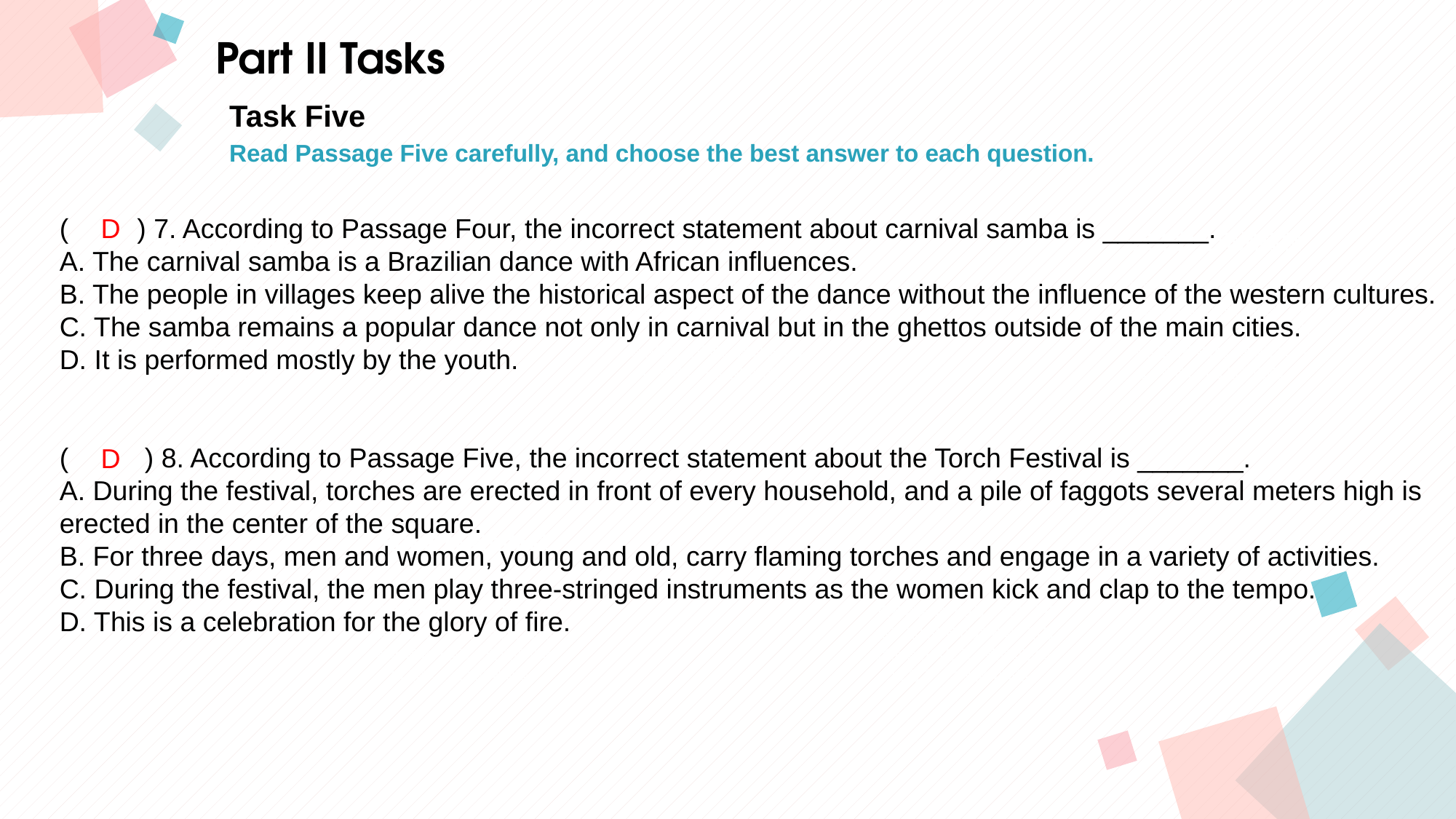

Part II Tasks
Task Five

Read Passage Five carefully, and choose the best answer to each question.
(         ) 7. According to Passage Four, the incorrect statement about carnival samba is _______.
A. The carnival samba is a Brazilian dance with African influences.
B. The people in villages keep alive the historical aspect of the dance without the influence of the western cultures.
C. The samba remains a popular dance not only in carnival but in the ghettos outside of the main cities.
D. It is performed mostly by the youth.

(          ) 8. According to Passage Five, the incorrect statement about the Torch Festival is _______.
A. During the festival, torches are erected in front of every household, and a pile of faggots several meters high is erected in the center of the square.
B. For three days, men and women, young and old, carry flaming torches and engage in a variety of activities.
C. During the festival, the men play three-stringed instruments as the women kick and clap to the tempo.
D. This is a celebration for the glory of fire.
D
点击此处添加标题
点击此处添加标题
标题数字等都可以通过点击和重新输入进行更改，顶部“开始”面板中可以对字体、字号、颜色等进行修改。建议正文8-14号字，1.3倍字间距。
标题数字等都可以通过点击和重新输入进行更改，顶部“开始”面板中可以对字体、字号、颜色等进行修改。建议正文8-14号字，1.3倍字间距。
标题数字等都可以通过点击和重新输入进行更改，顶部“开始”面板中可以对字体、字号、颜色等进行修改。建议正文8-14号字，1.3倍字间距。
D
点击此处添加标题
标题数字等都可以通过点击和重新输入进行更改，顶部“开始”面板中可以对字体、字号、颜色等进行修改。建议正文8-14号字，1.3倍字间距。
标题数字等都可以通过点击和重新输入进行更改，顶部“开始”面板中可以对字体、字号、颜色等进行修改。建议正文8-14号字，1.3倍字间距。